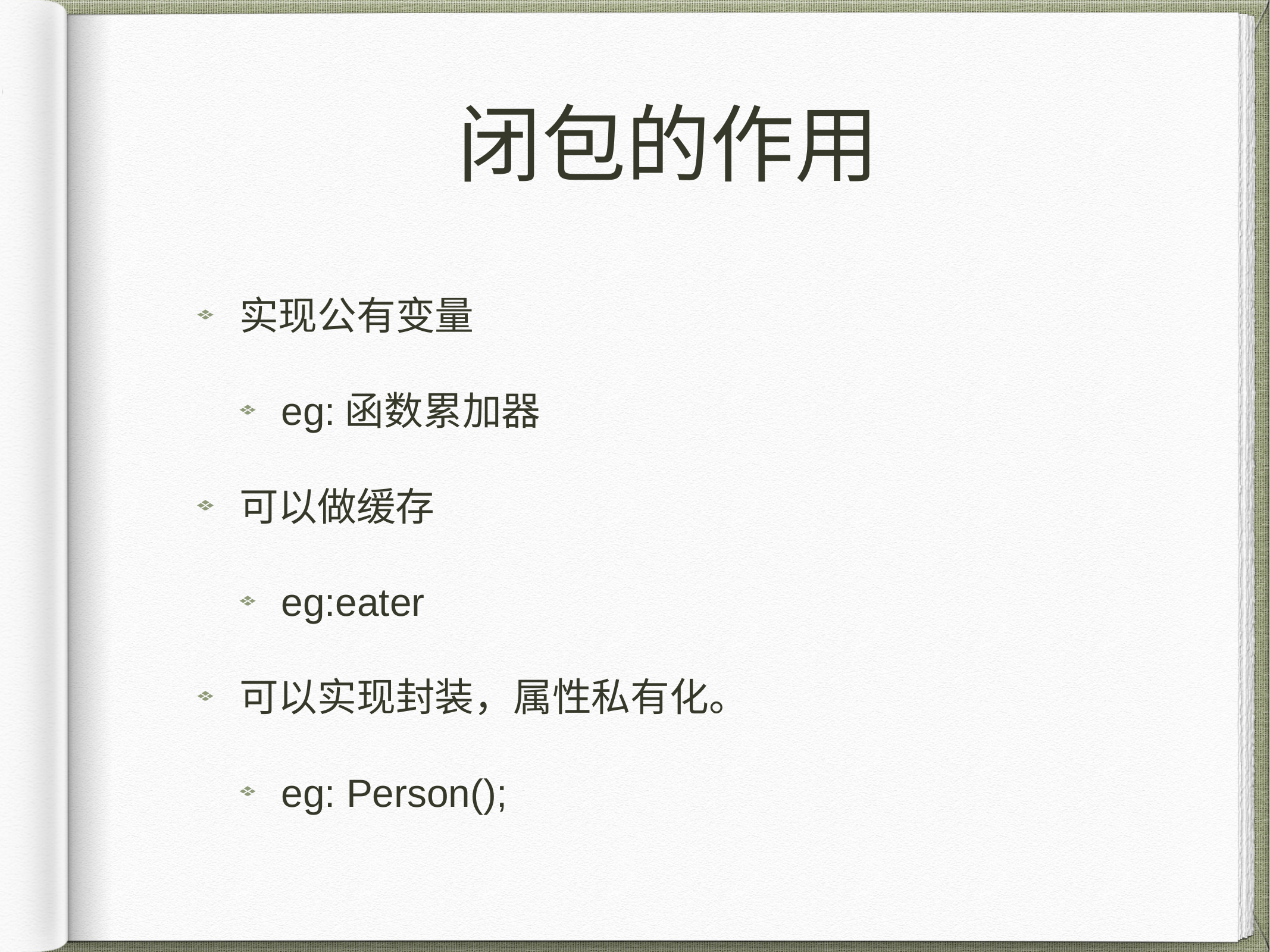

# 闭包的作用
实现公有变量
eg:函数累加器
可以做缓存
eg:eater
可以实现封装，属性私有化。
eg: Person();